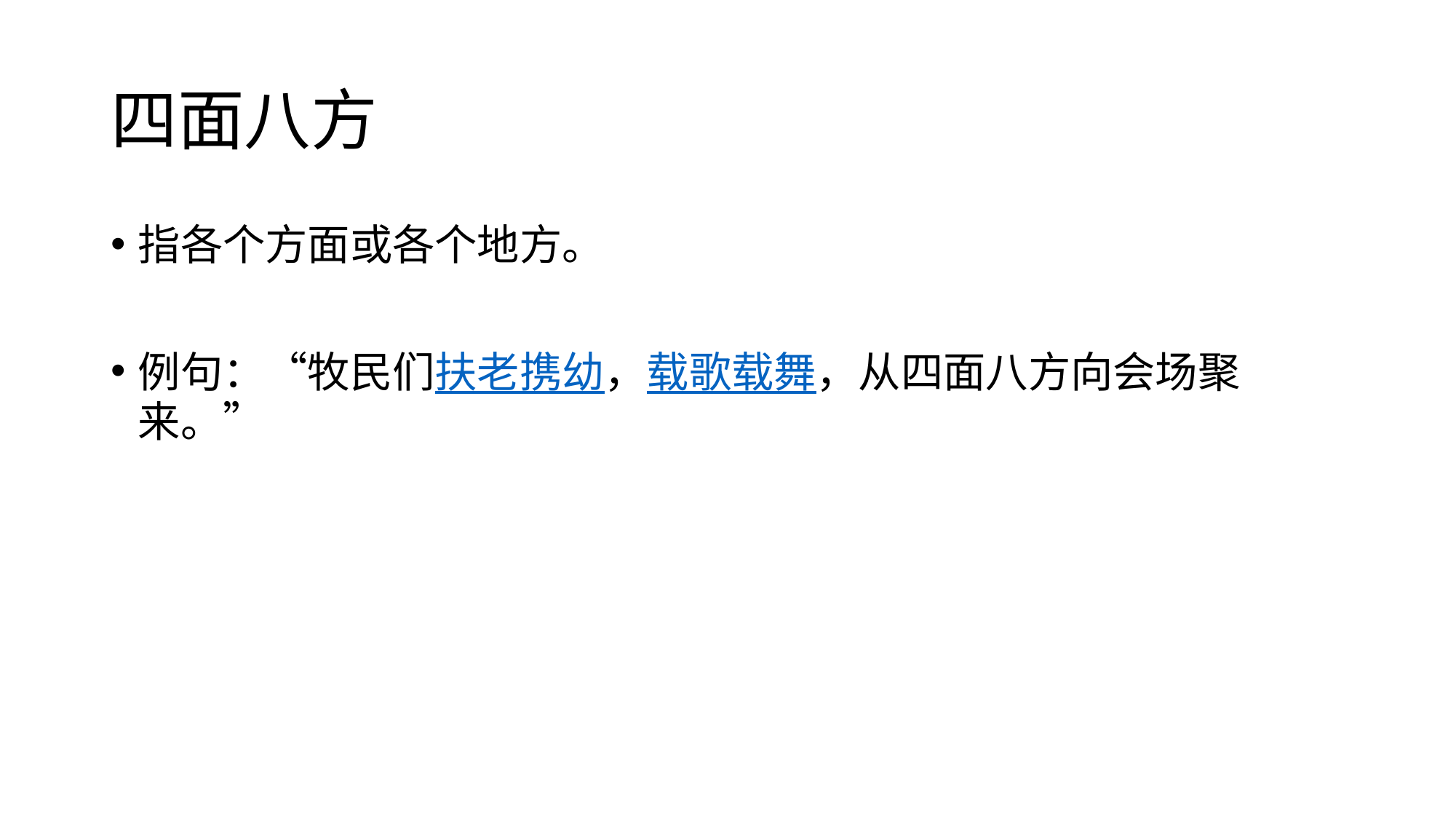

# 四面八方
指各个方面或各个地方。

例句：“牧民们扶老携幼，载歌载舞，从四面八方向会场聚来。”